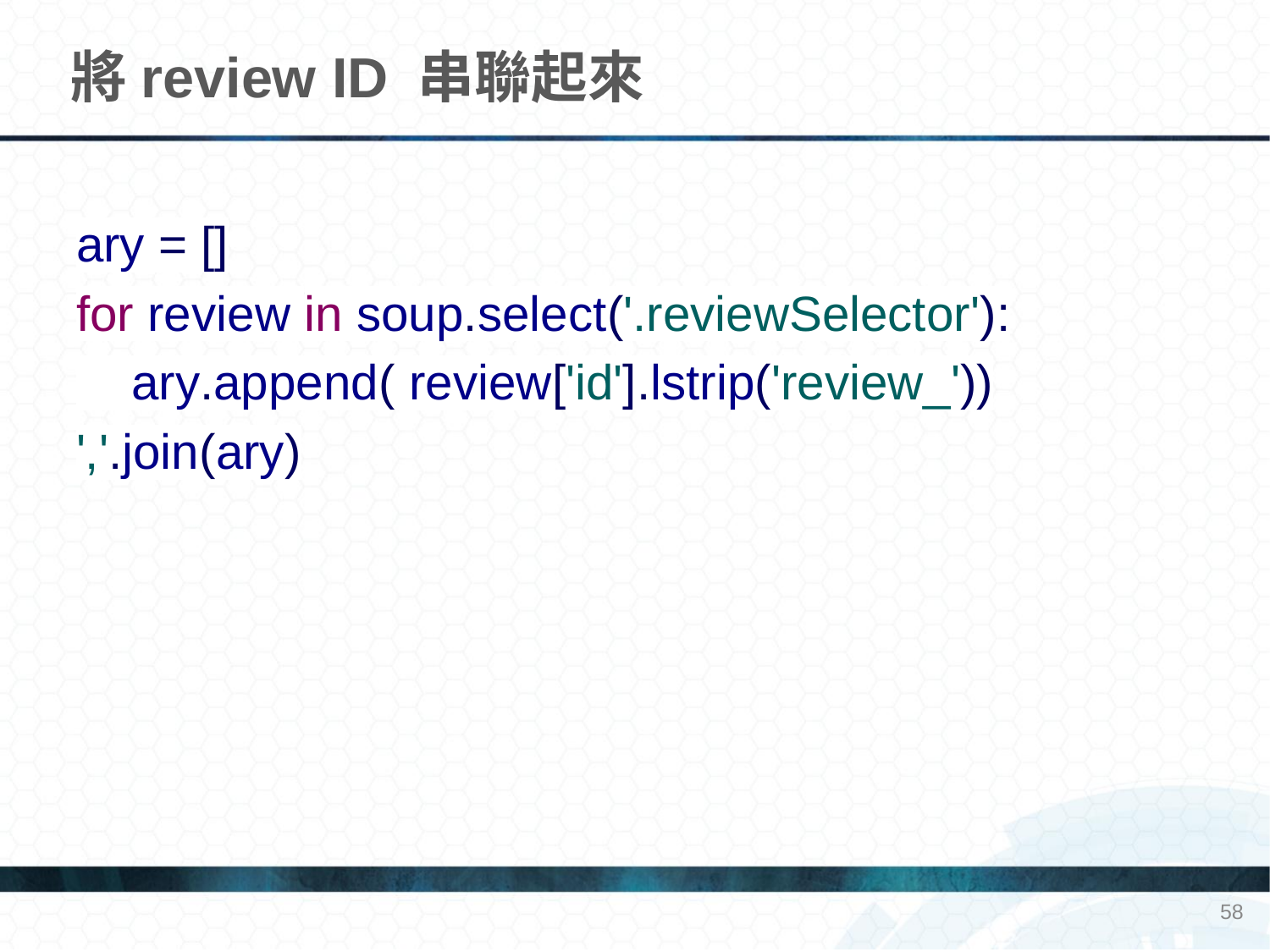

# 將review ID 串聯起來
ary = []
for review in soup.select('.reviewSelector'):
    ary.append( review['id'].lstrip('review_'))
','.join(ary)
58